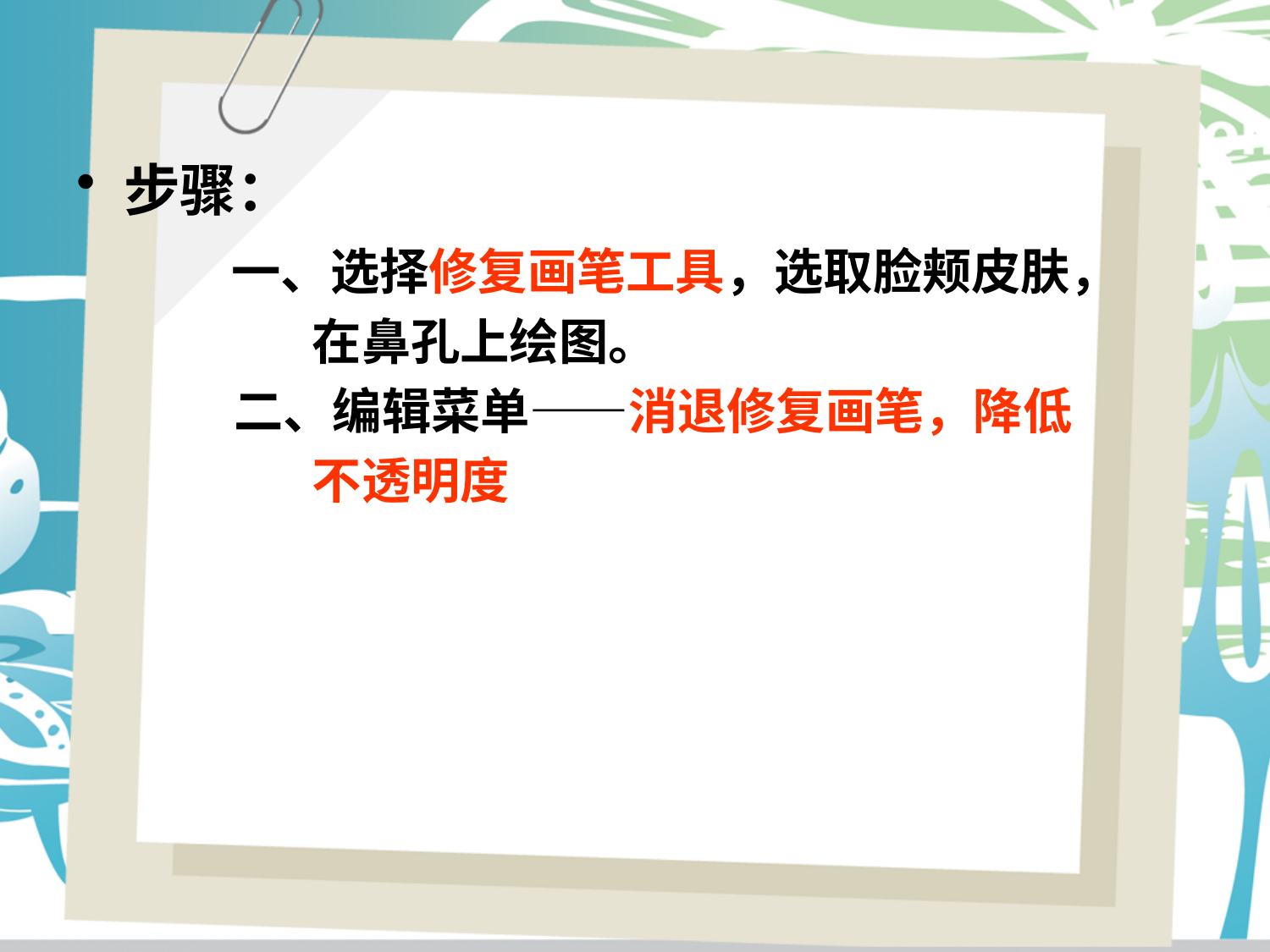

步骤：
           一、选择修复画笔工具，选取脸颊皮肤，
                    在鼻孔上绘图。
             二、编辑菜单——消退修复画笔，降低
                    不透明度